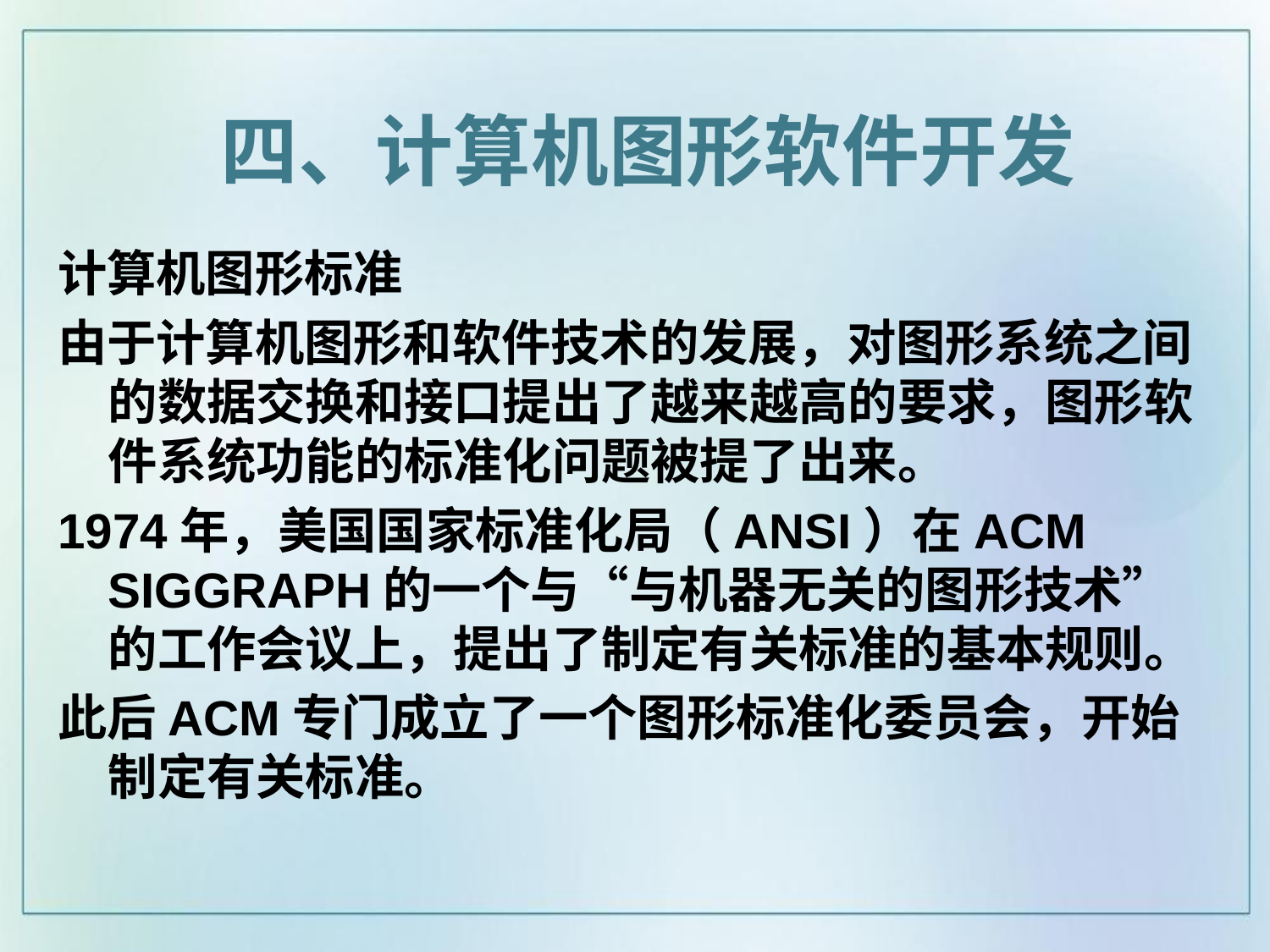

四、计算机图形软件开发
计算机图形标准
由于计算机图形和软件技术的发展，对图形系统之间的数据交换和接口提出了越来越高的要求，图形软件系统功能的标准化问题被提了出来。
1974年，美国国家标准化局（ANSI）在ACM SIGGRAPH的一个与“与机器无关的图形技术”的工作会议上，提出了制定有关标准的基本规则。
此后ACM专门成立了一个图形标准化委员会，开始制定有关标准。